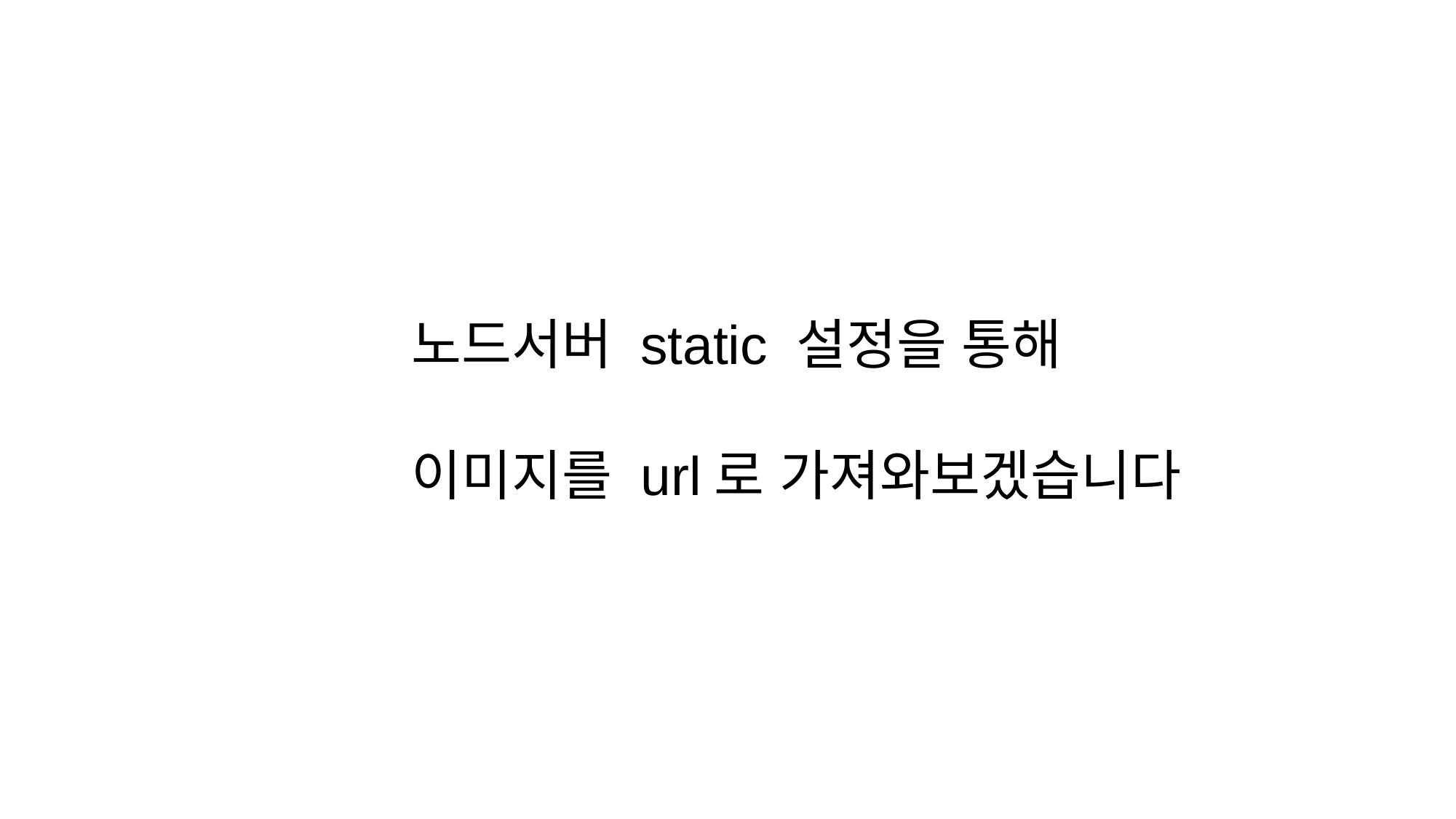

노드서버 static 설정을 통해

이미지를 url로 가져와보겠습니다